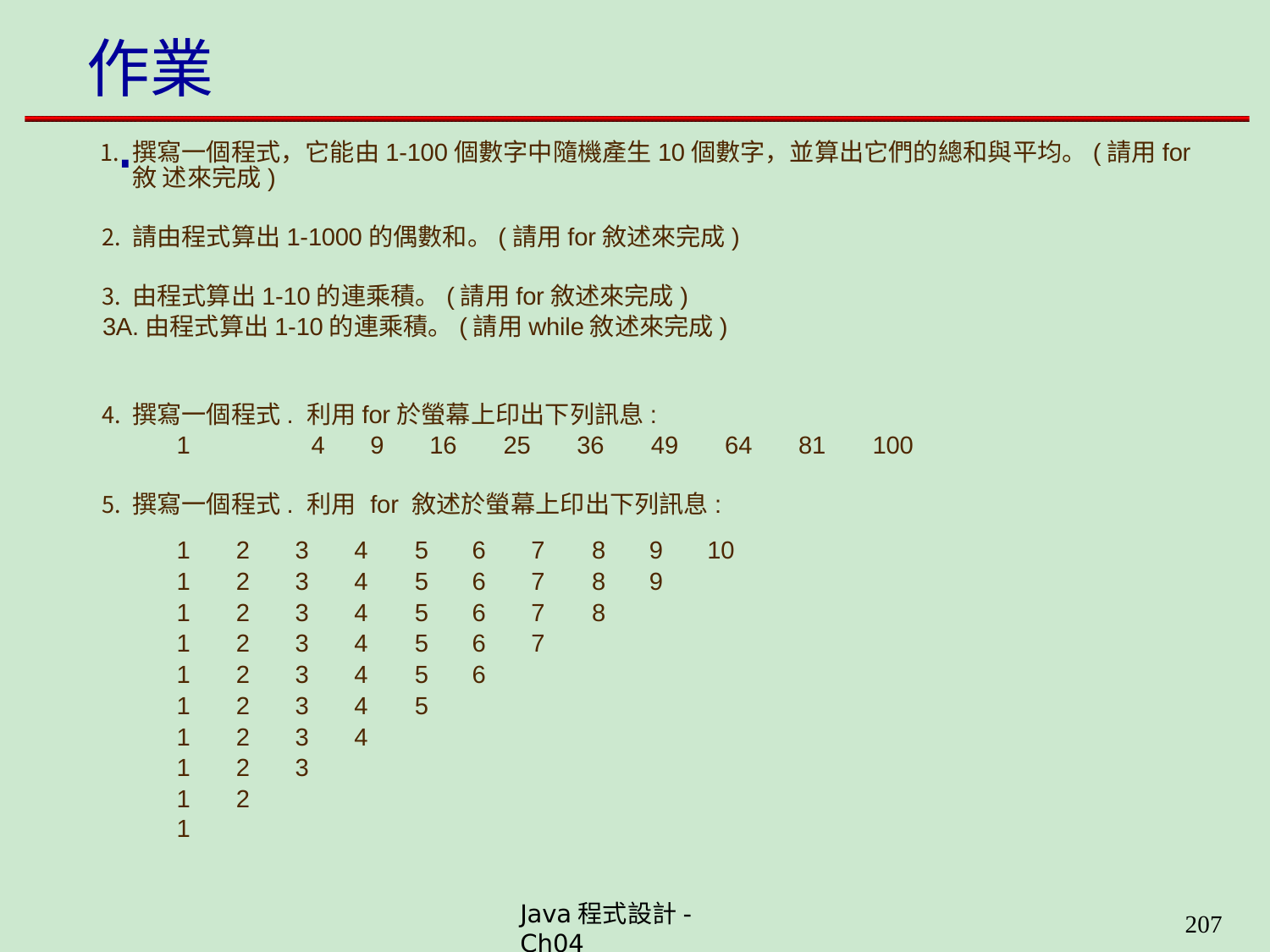

# 作業 .
撰寫一個程式，它能由1-100個數字中隨機產生10個數字，並算出它們的總和與平均。(請用for敘 述來完成)

請由程式算出1-1000的偶數和。(請用for敘述來完成)

由程式算出1-10的連乘積。(請用for敘述來完成)
3A.由程式算出1-10的連乘積。(請用while敘述來完成)

撰寫一個程式. 利用for於螢幕上印出下列訊息:
1	4	9	16	25	36	49	64	81	100

撰寫一個程式. 利用 for 敘述於螢幕上印出下列訊息:
| 1 | 2 | 3 | 4 | 5 | 6 | 7 | 8 | 9 | 10 |
| --- | --- | --- | --- | --- | --- | --- | --- | --- | --- |
| 1 | 2 | 3 | 4 | 5 | 6 | 7 | 8 | 9 |  |
| 1 | 2 | 3 | 4 | 5 | 6 | 7 | 8 |  |  |
| 1 | 2 | 3 | 4 | 5 | 6 | 7 |  |  |  |
| 1 | 2 | 3 | 4 | 5 | 6 |  |  |  |  |
| 1 | 2 | 3 | 4 | 5 |  |  |  |  |  |
| 1 | 2 | 3 | 4 |  |  |  |  |  |  |
| 1 | 2 | 3 |  |  |  |  |  |  |  |
| 1 | 2 |  |  |  |  |  |  |  |  |
| 1 |  |  |  |  |  |  |  |  |  |
Java程式設計-Ch04
207